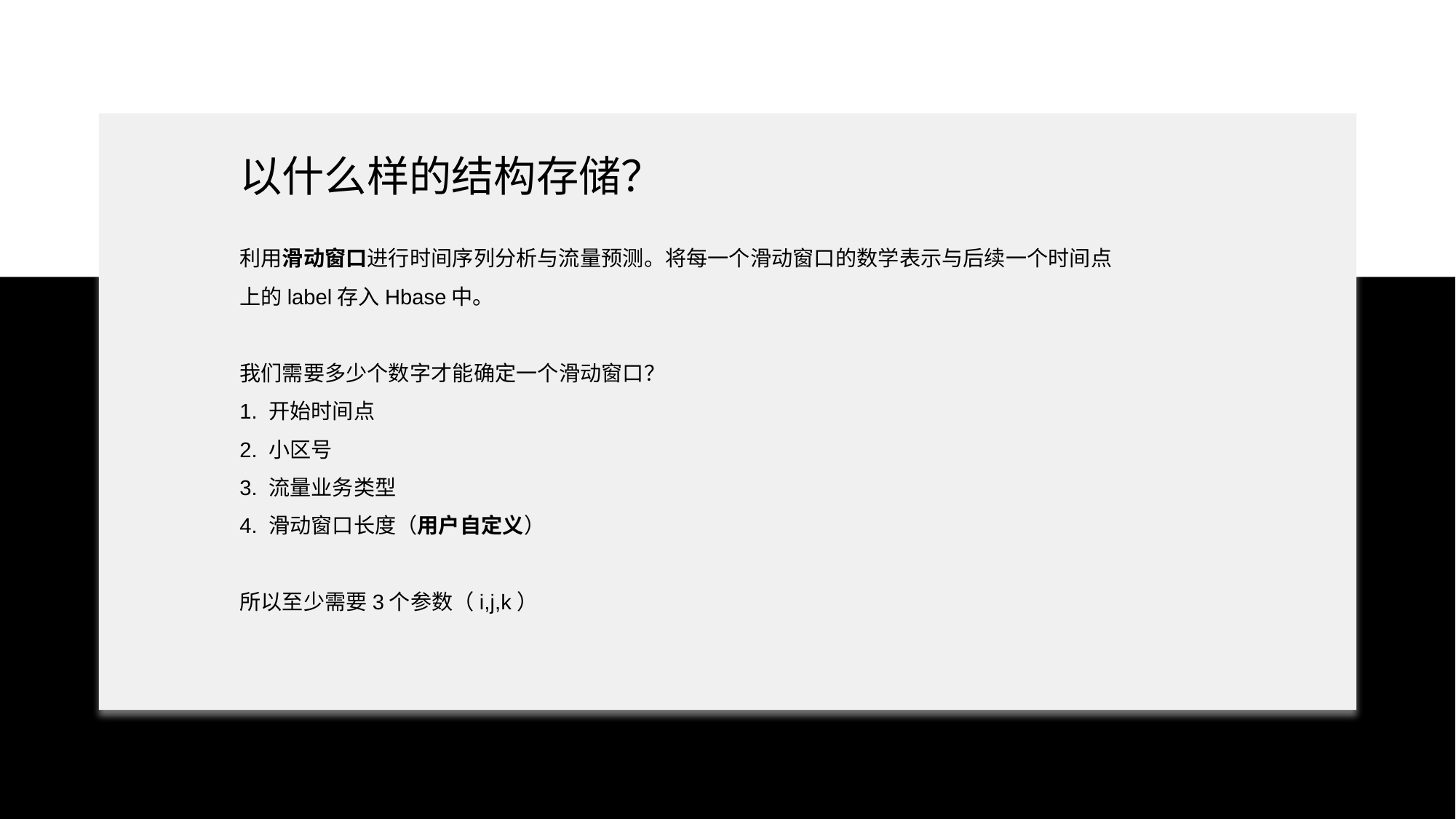

以什么样的结构存储？
利用滑动窗口进行时间序列分析与流量预测。将每一个滑动窗口的数学表示与后续一个时间点上的label存入Hbase中。

我们需要多少个数字才能确定一个滑动窗口？
1. 开始时间点
2. 小区号
3. 流量业务类型
4. 滑动窗口长度（用户自定义）

所以至少需要3个参数（i,j,k）